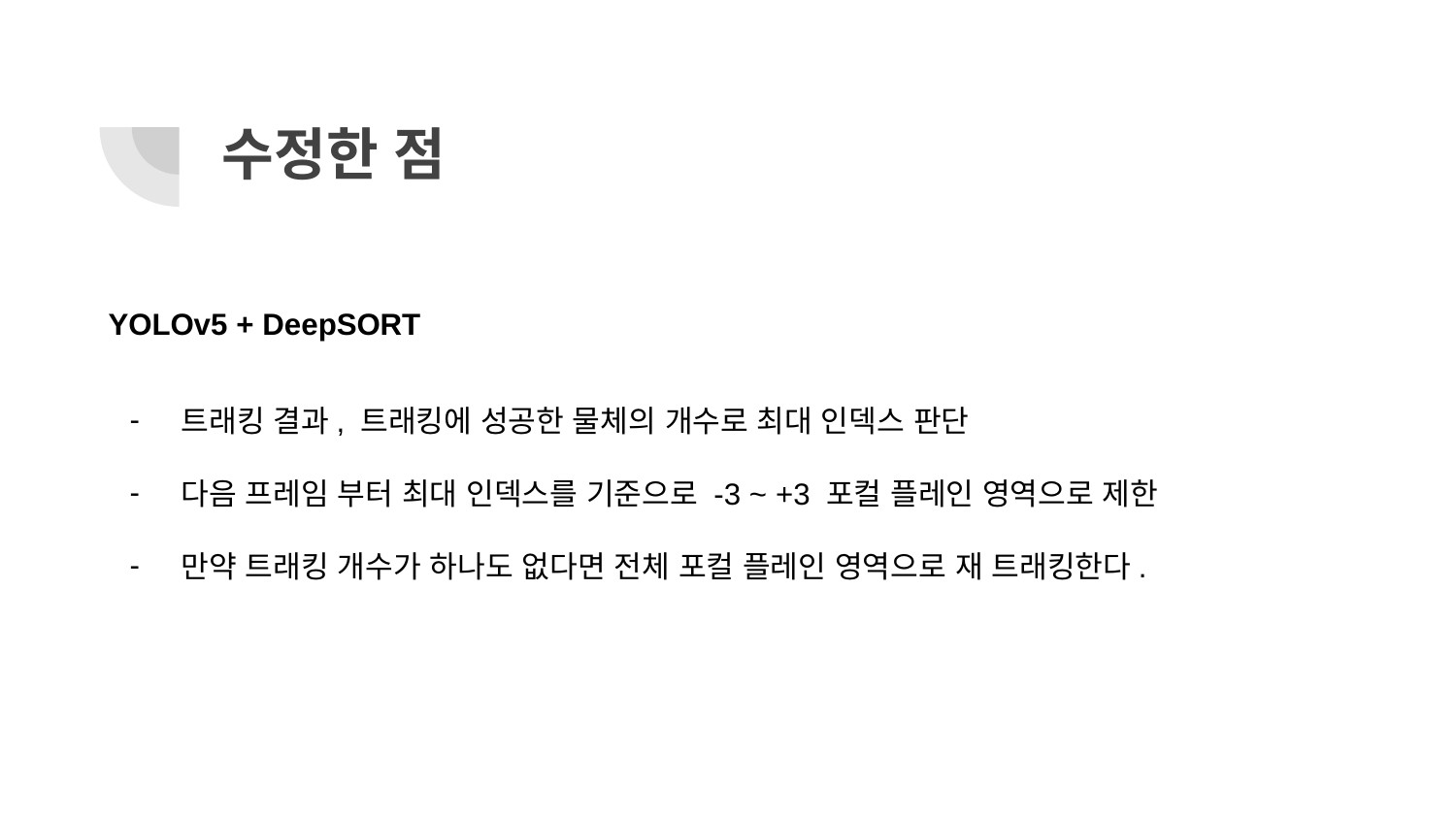

# 수정한 점
YOLOv5 + DeepSORT
트래킹 결과, 트래킹에 성공한 물체의 개수로 최대 인덱스 판단
다음 프레임 부터 최대 인덱스를 기준으로 -3 ~ +3 포컬 플레인 영역으로 제한
만약 트래킹 개수가 하나도 없다면 전체 포컬 플레인 영역으로 재 트래킹한다.